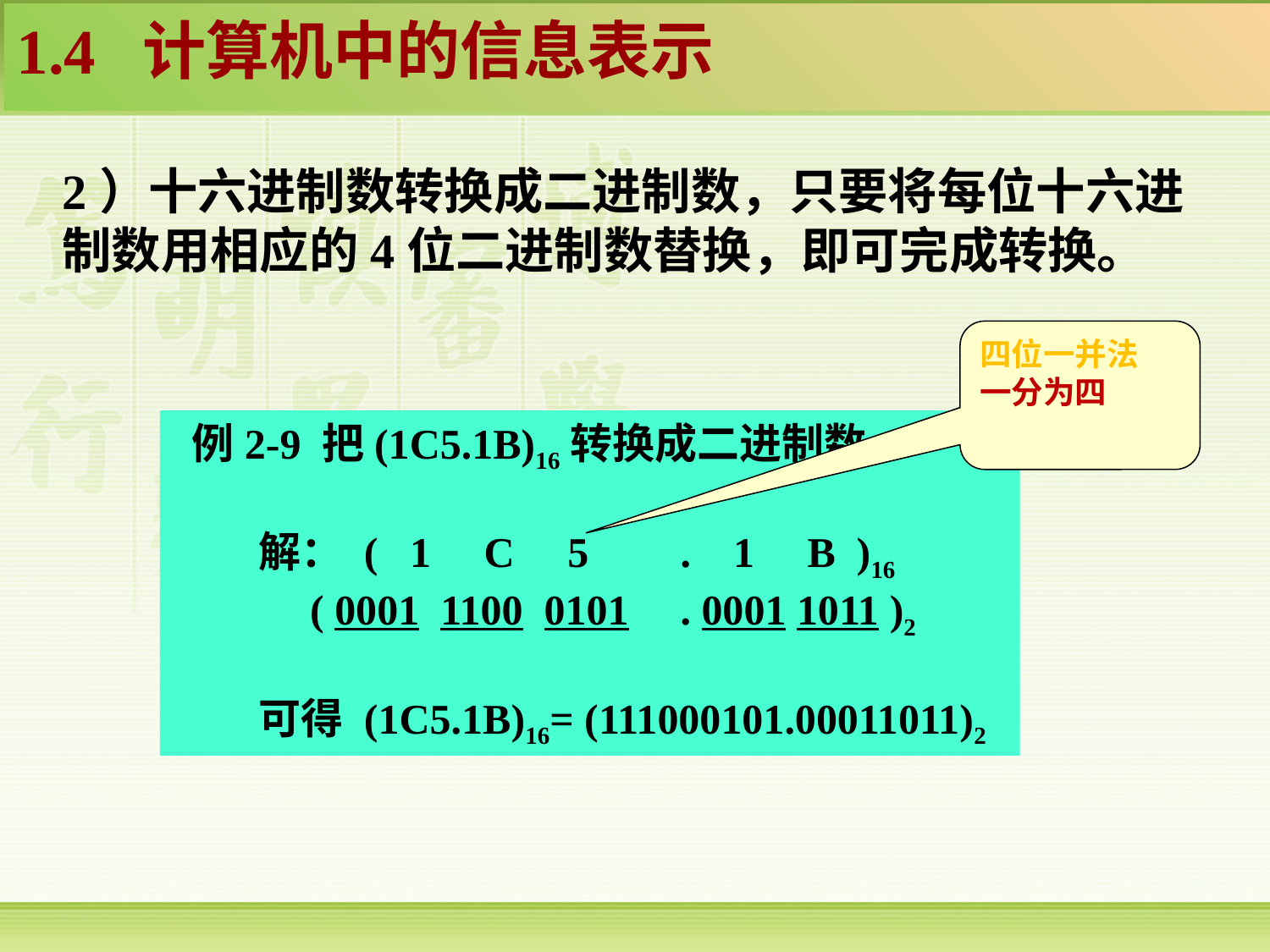

1.4  计算机中的信息表示
2）十六进制数转换成二进制数，只要将每位十六进制数用相应的4位二进制数替换，即可完成转换。
四位一并法
一分为四
 例2-9 把(1C5.1B)16转换成二进制数

        解： (   1     C     5	.    1     B  )16
             ( 0001  1100  0101	. 0001 1011 )2

        可得 (1C5.1B)16= (111000101.00011011)2

64